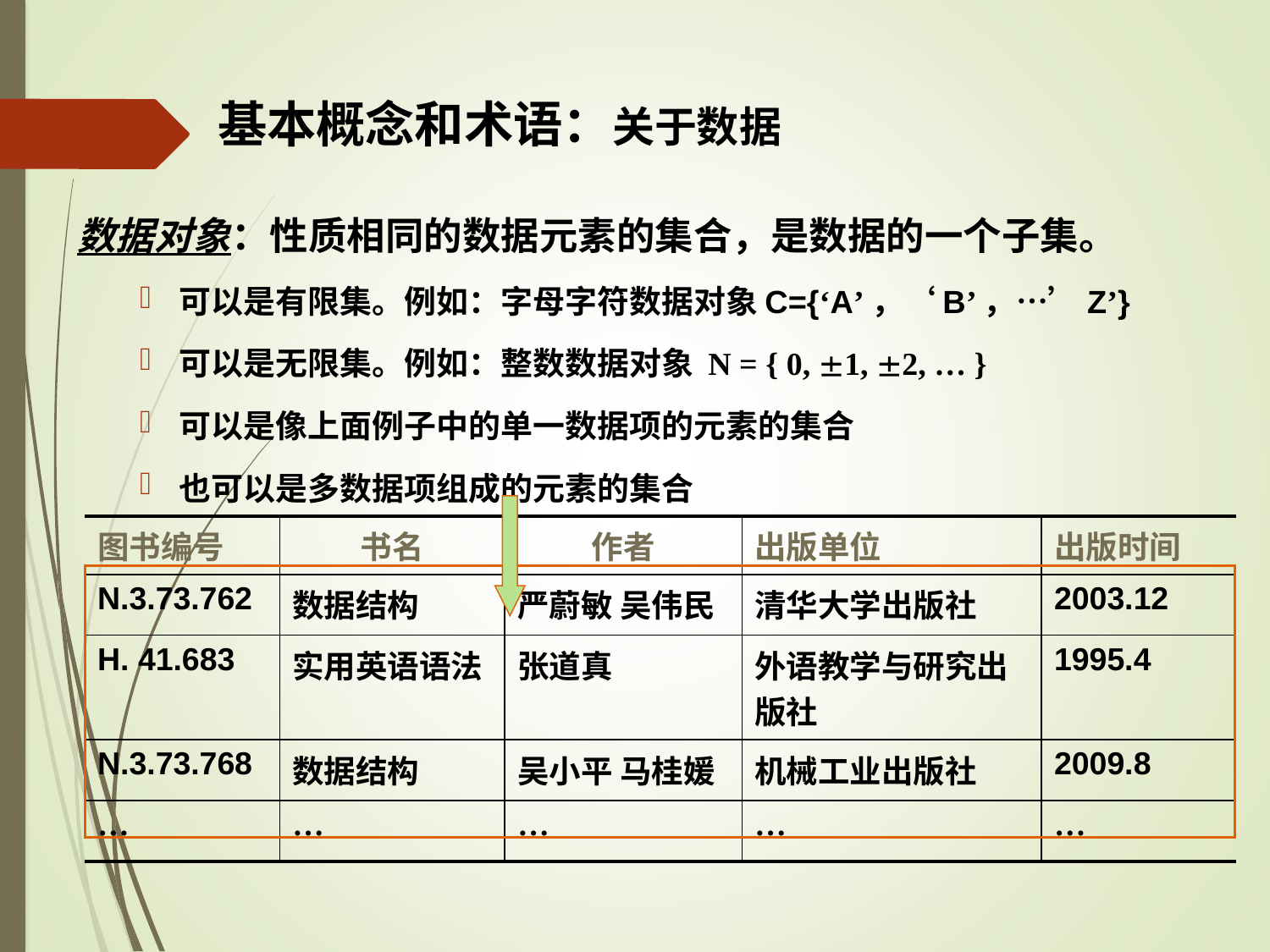

# 基本概念和术语：关于数据
24
数据对象：性质相同的数据元素的集合，是数据的一个子集。
可以是有限集。例如：字母字符数据对象C={‘A’，‘B’，…’Z’}
可以是无限集。例如：整数数据对象 N = { 0, ±1, ±2, … }
可以是像上面例子中的单一数据项的元素的集合
也可以是多数据项组成的元素的集合

| 图书编号 | 书名 | 作者 | 出版单位 | 出版时间 |
| --- | --- | --- | --- | --- |
| N.3.73.762 | 数据结构 | 严蔚敏 吴伟民 | 清华大学出版社 | 2003.12 |
| H. 41.683 | 实用英语语法 | 张道真 | 外语教学与研究出版社 | 1995.4 |
| N.3.73.768 | 数据结构 | 吴小平 马桂媛 | 机械工业出版社 | 2009.8 |
| … | … | … | … | … |